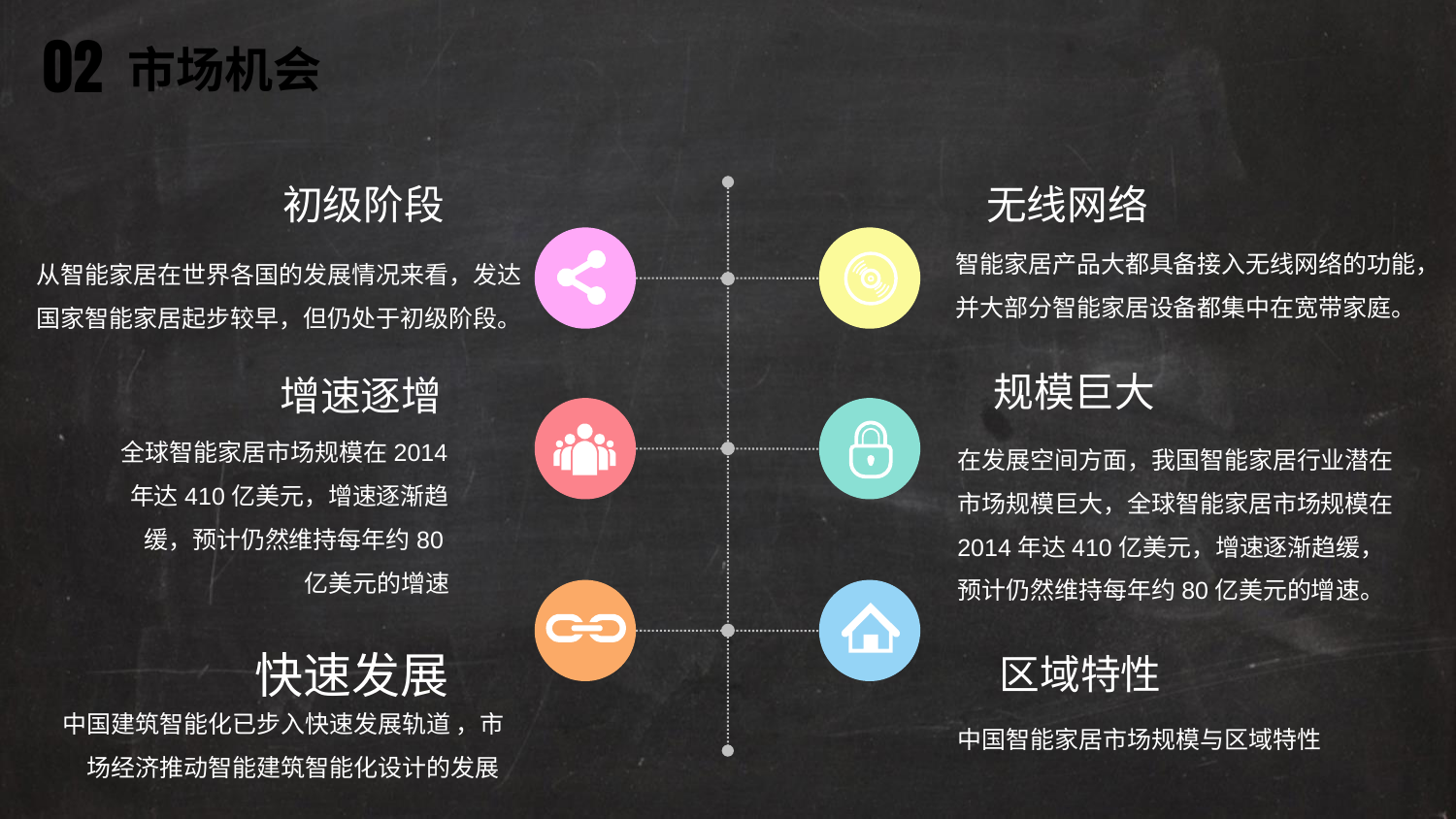

02
市场机会
初级阶段
从智能家居在世界各国的发展情况来看，发达国家智能家居起步较早，但仍处于初级阶段。
无线网络
智能家居产品大都具备接入无线网络的功能，并大部分智能家居设备都集中在宽带家庭。

规模巨大
在发展空间方面，我国智能家居行业潜在市场规模巨大，全球智能家居市场规模在2014年达410亿美元，增速逐渐趋缓，预计仍然维持每年约80亿美元的增速。
增速逐增
全球智能家居市场规模在2014年达410亿美元，增速逐渐趋缓，预计仍然维持每年约80亿美元的增速

快速发展
中国建筑智能化已步入快速发展轨道 ，市场经济推动智能建筑智能化设计的发展
区域特性
中国智能家居市场规模与区域特性